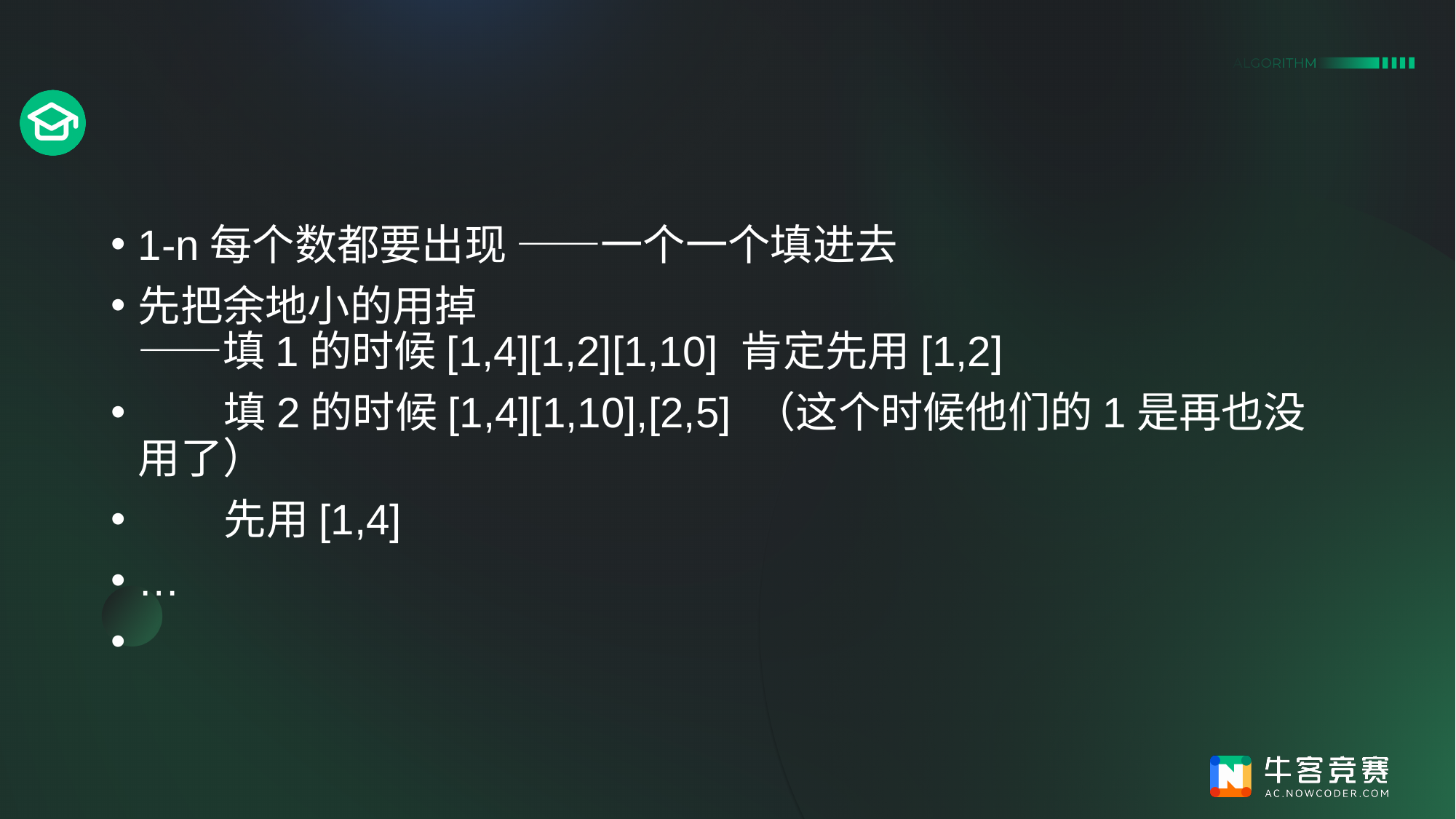

#
1-n每个数都要出现 ——一个一个填进去
先把余地小的用掉
——填1的时候[1,4][1,2][1,10] 肯定先用[1,2]
        填2的时候[1,4][1,10],[2,5] （这个时候他们的1是再也没用了）
        先用[1,4]
…